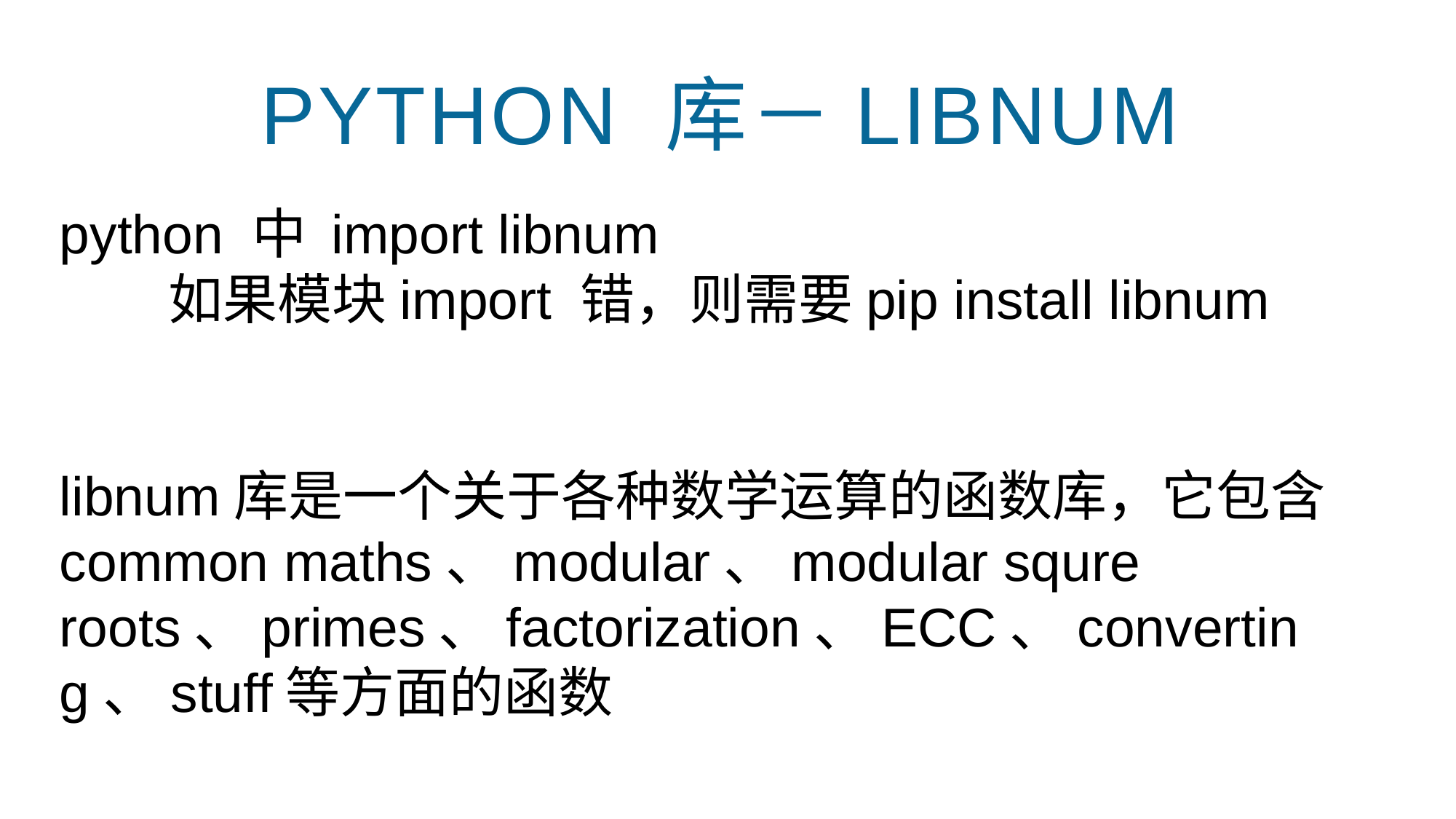

python 库－libnum
python 中 import libnum
	如果模块import 错，则需要pip install libnum

libnum库是一个关于各种数学运算的函数库，它包含common maths、modular、modular squre roots、primes、factorization、ECC、converting、stuff等方面的函数